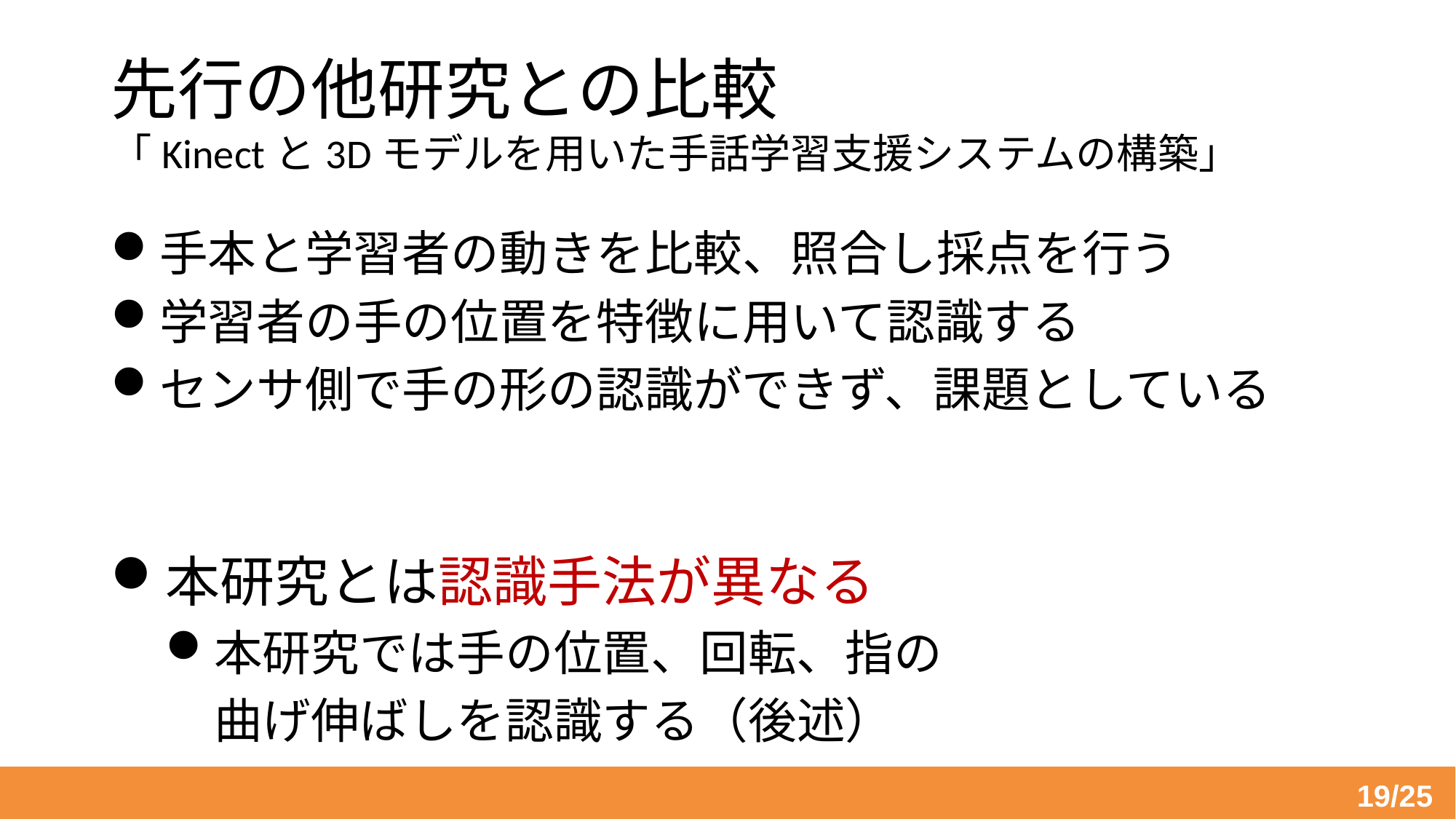

# 先行の他研究との比較 「Kinectと3Dモデルを用いた手話学習支援システムの構築」
手本と学習者の動きを比較、照合し採点を行う
学習者の手の位置を特徴に用いて認識する
センサ側で手の形の認識ができず、課題としている

本研究とは認識手法が異なる
本研究では手の位置、回転、指の
　曲げ伸ばしを認識する（後述）

19/25